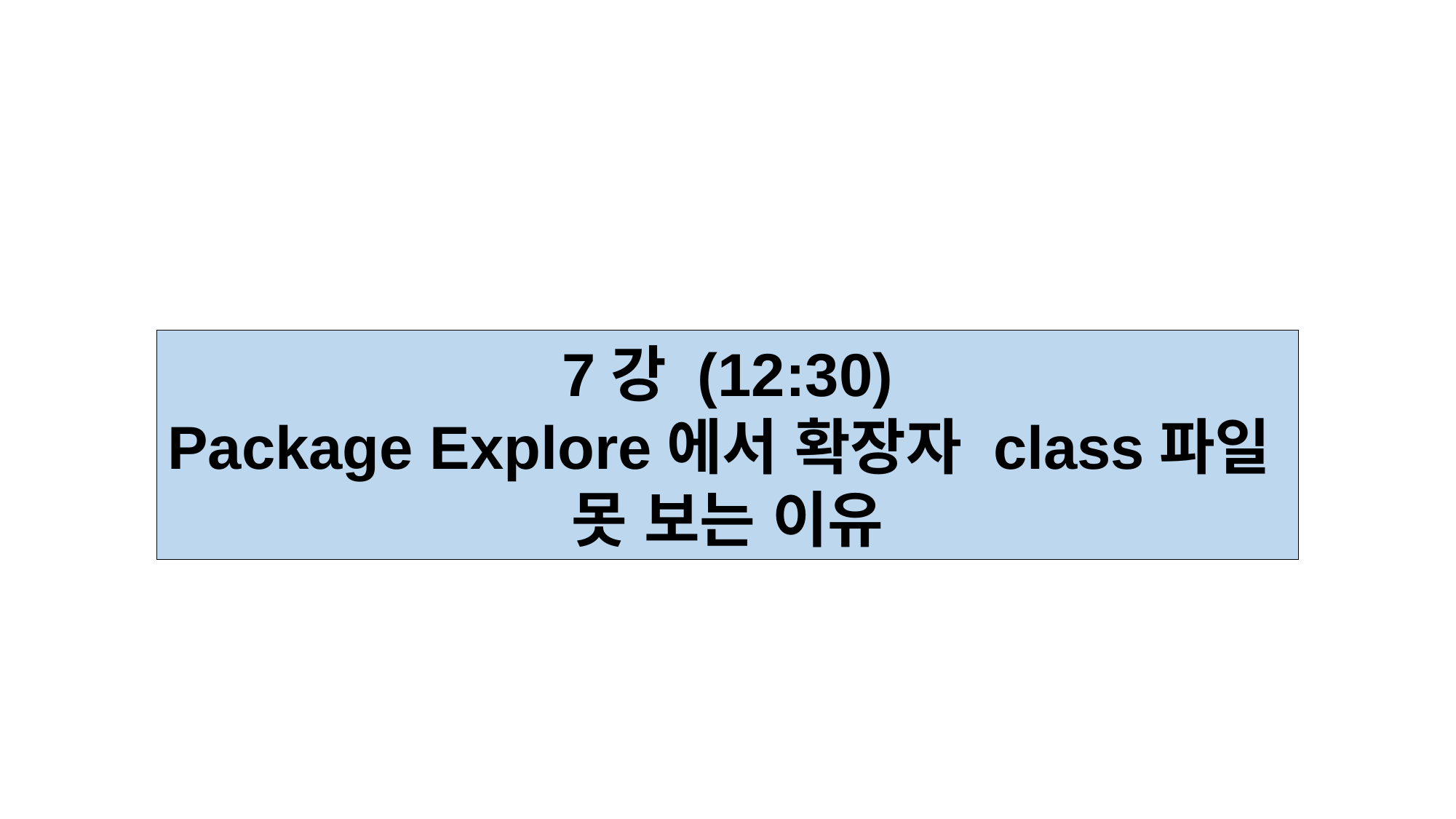

7강 (12:30)
Package Explore에서 확장자 class파일
못 보는 이유